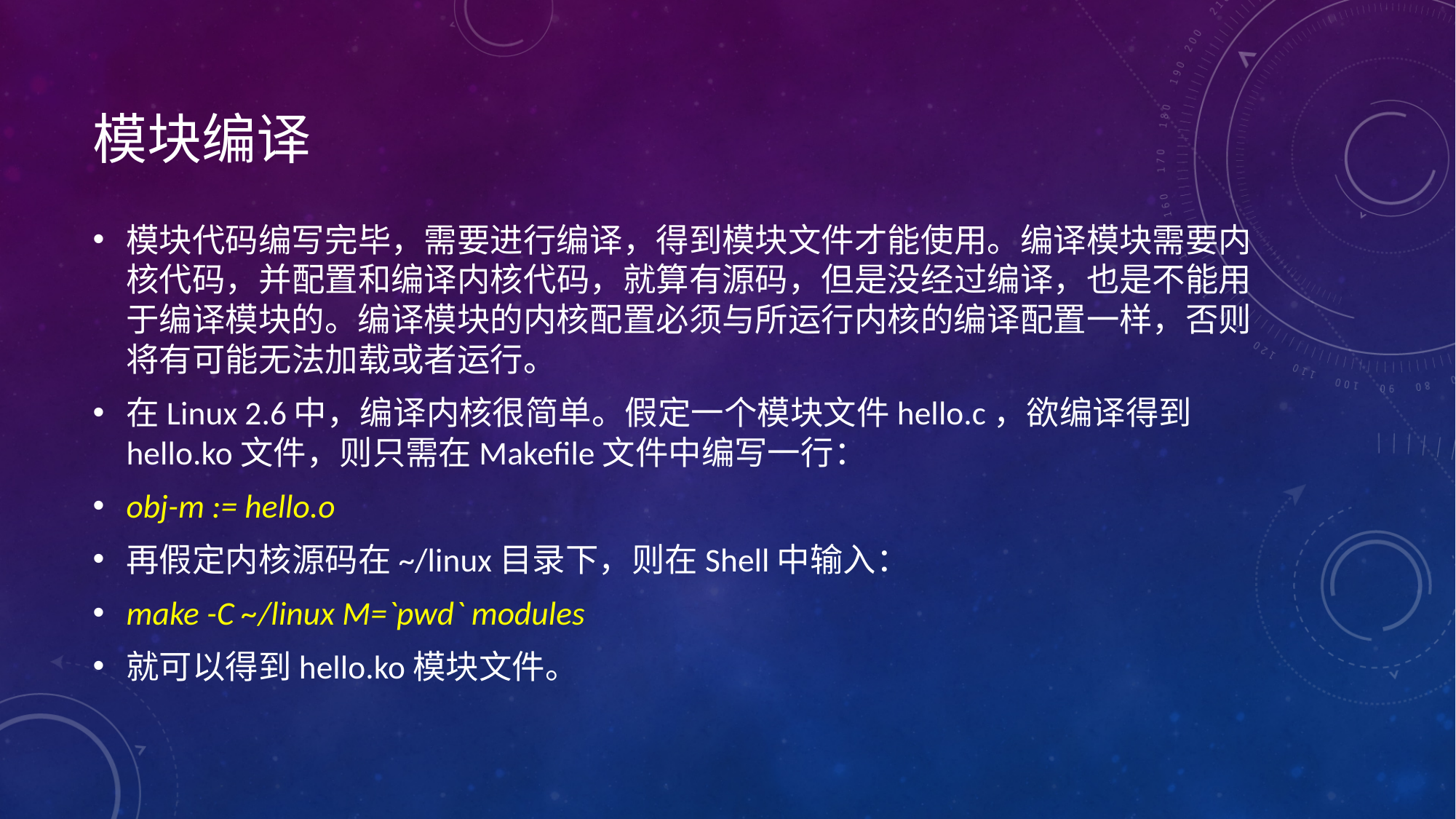

# 模块编译
模块代码编写完毕，需要进行编译，得到模块文件才能使用。编译模块需要内核代码，并配置和编译内核代码，就算有源码，但是没经过编译，也是不能用于编译模块的。编译模块的内核配置必须与所运行内核的编译配置一样，否则将有可能无法加载或者运行。
在Linux 2.6中，编译内核很简单。假定一个模块文件hello.c，欲编译得到hello.ko文件，则只需在Makefile文件中编写一行：
obj-m := hello.o
再假定内核源码在~/linux目录下，则在Shell中输入：
make -C ~/linux M=`pwd` modules
就可以得到hello.ko模块文件。